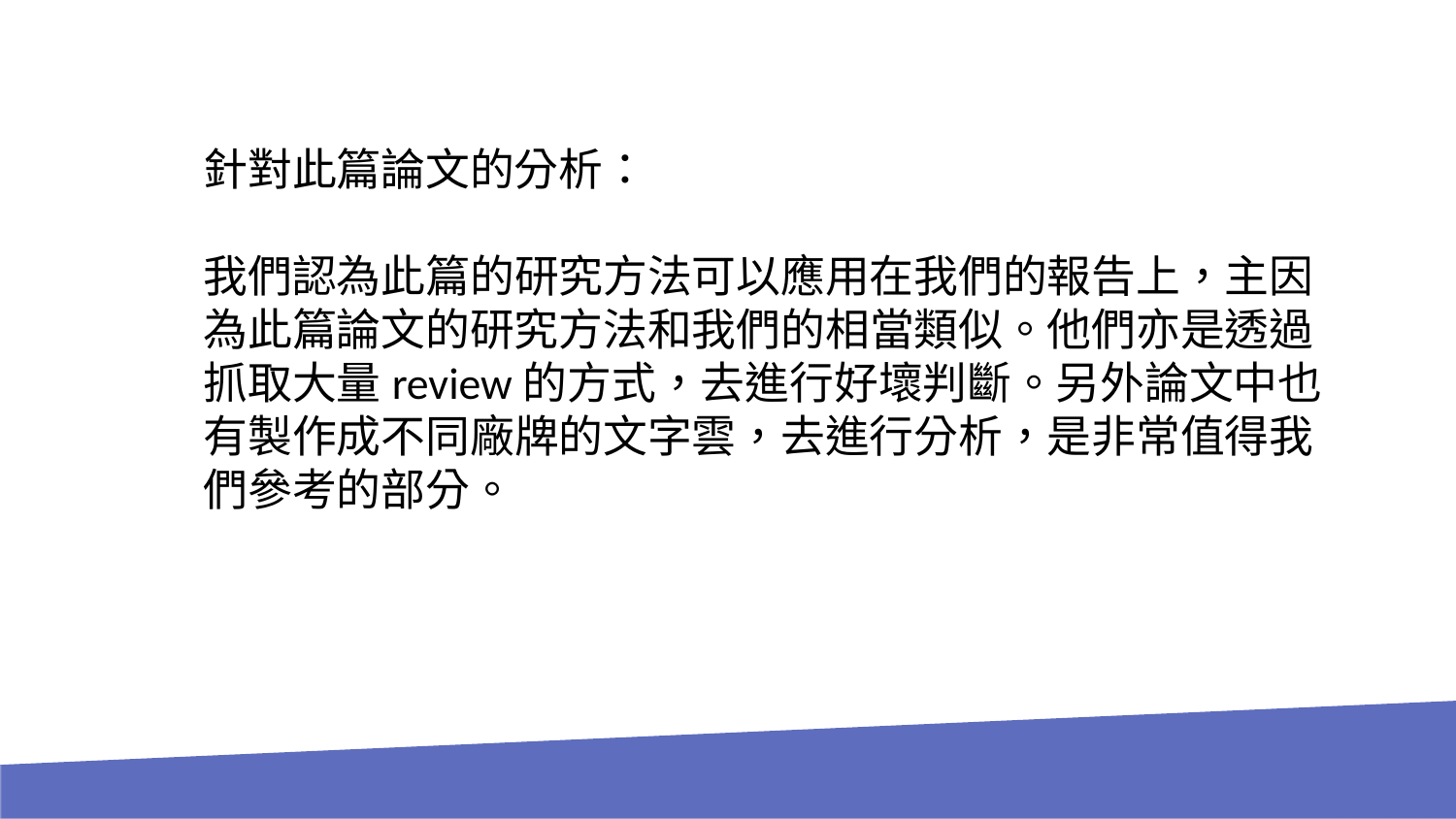

針對此篇論文的分析：

我們認為此篇的研究方法可以應用在我們的報告上，主因為此篇論文的研究方法和我們的相當類似。他們亦是透過抓取大量review的方式，去進行好壞判斷。另外論文中也有製作成不同廠牌的文字雲，去進行分析，是非常值得我們參考的部分。